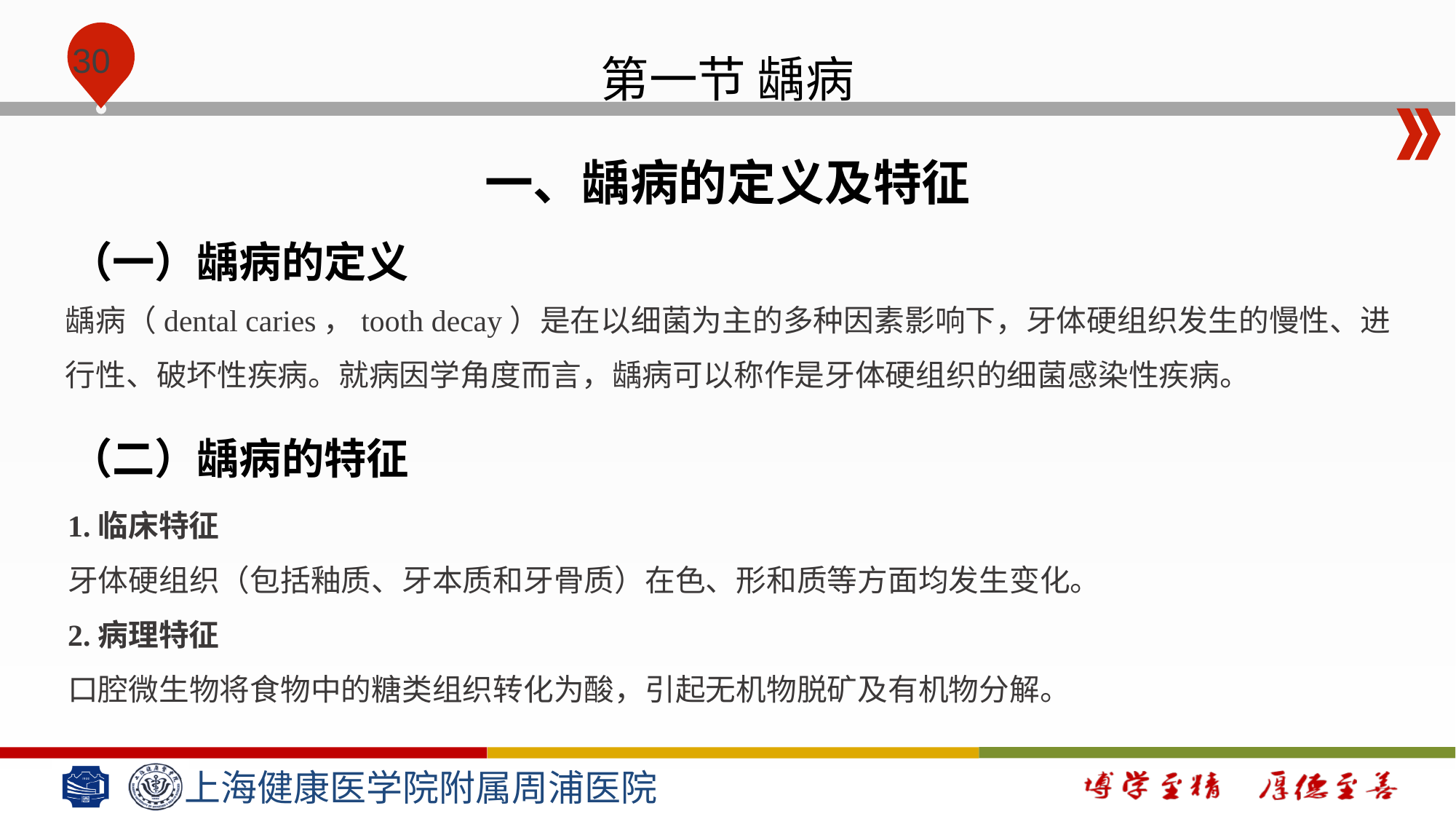

# 第一节 龋病
一、龋病的定义及特征
（一）龋病的定义
龋病（dental caries，tooth decay）是在以细菌为主的多种因素影响下，牙体硬组织发生的慢性、进行性、破坏性疾病。就病因学角度而言，龋病可以称作是牙体硬组织的细菌感染性疾病。
（二）龋病的特征
1.临床特征
牙体硬组织（包括釉质、牙本质和牙骨质）在色、形和质等方面均发生变化。
2.病理特征
口腔微生物将食物中的糖类组织转化为酸，引起无机物脱矿及有机物分解。